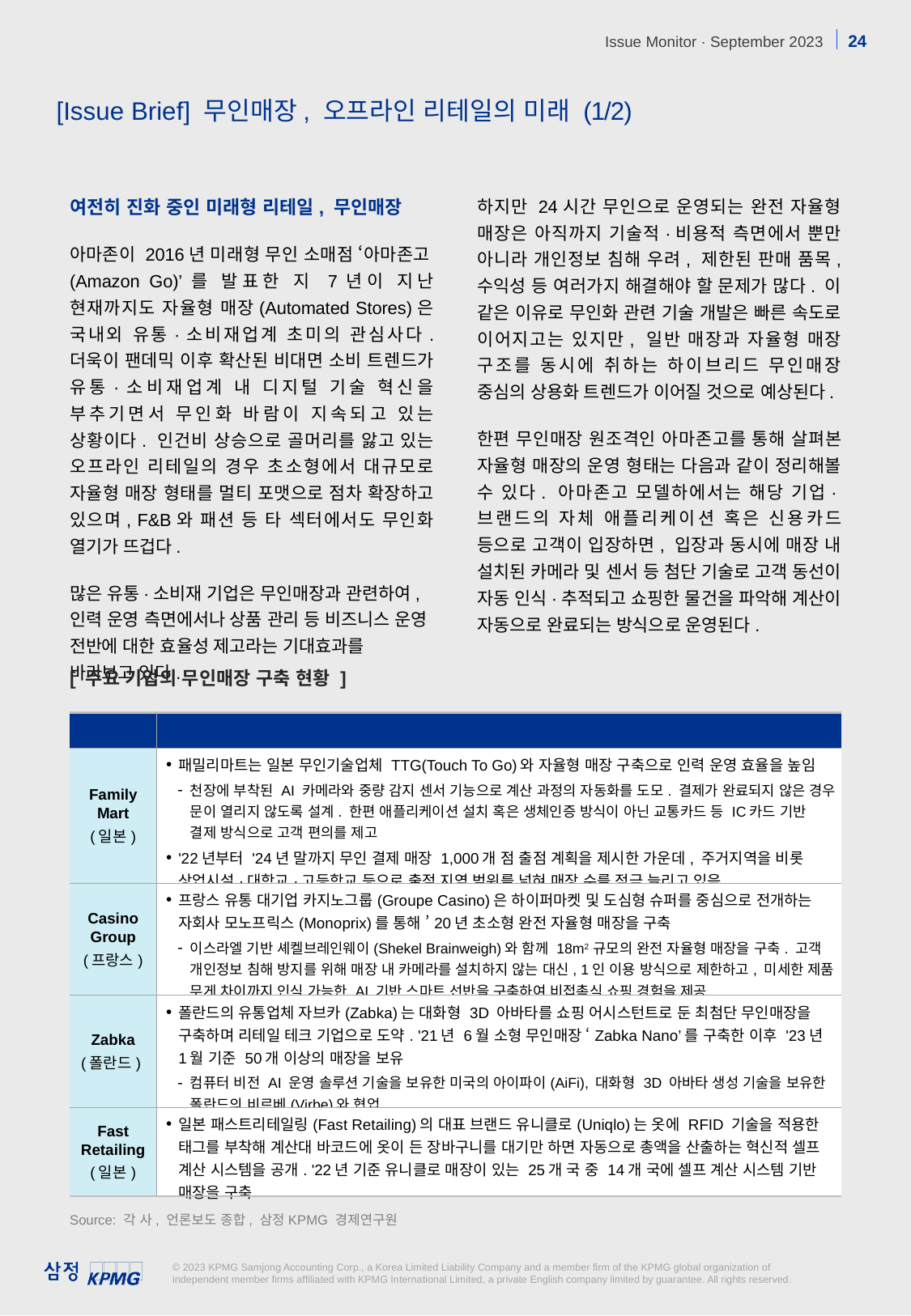

[Issue Brief] 무인매장, 오프라인 리테일의 미래 (1/2)
여전히 진화 중인 미래형 리테일, 무인매장
아마존이 2016년 미래형 무인 소매점 ‘아마존고(Amazon Go)’를 발표한 지 7년이 지난 현재까지도 자율형 매장(Automated Stores)은 국내외 유통·소비재업계 초미의 관심사다. 더욱이 팬데믹 이후 확산된 비대면 소비 트렌드가 유통·소비재업계 내 디지털 기술 혁신을 부추기면서 무인화 바람이 지속되고 있는 상황이다. 인건비 상승으로 골머리를 앓고 있는 오프라인 리테일의 경우 초소형에서 대규모로 자율형 매장 형태를 멀티 포맷으로 점차 확장하고 있으며, F&B와 패션 등 타 섹터에서도 무인화 열기가 뜨겁다.
많은 유통·소비재 기업은 무인매장과 관련하여, 인력 운영 측면에서나 상품 관리 등 비즈니스 운영 전반에 대한 효율성 제고라는 기대효과를 바라보고 있다.
하지만 24시간 무인으로 운영되는 완전 자율형 매장은 아직까지 기술적·비용적 측면에서 뿐만 아니라 개인정보 침해 우려, 제한된 판매 품목, 수익성 등 여러가지 해결해야 할 문제가 많다. 이 같은 이유로 무인화 관련 기술 개발은 빠른 속도로 이어지고는 있지만, 일반 매장과 자율형 매장 구조를 동시에 취하는 하이브리드 무인매장 중심의 상용화 트렌드가 이어질 것으로 예상된다.
한편 무인매장 원조격인 아마존고를 통해 살펴본 자율형 매장의 운영 형태는 다음과 같이 정리해볼 수 있다. 아마존고 모델하에서는 해당 기업·브랜드의 자체 애플리케이션 혹은 신용카드 등으로 고객이 입장하면, 입장과 동시에 매장 내 설치된 카메라 및 센서 등 첨단 기술로 고객 동선이 자동 인식·추적되고 쇼핑한 물건을 파악해 계산이 자동으로 완료되는 방식으로 운영된다.

[ 주요 기업의 무인매장 구축 현황 ]
| 기업명 | 주요 내용 |
| --- | --- |
| Family Mart (일본) | 패밀리마트는 일본 무인기술업체 TTG(Touch To Go)와 자율형 매장 구축으로 인력 운영 효율을 높임 천장에 부착된 AI 카메라와 중량 감지 센서 기능으로 계산 과정의 자동화를 도모. 결제가 완료되지 않은 경우 문이 열리지 않도록 설계. 한편 애플리케이션 설치 혹은 생체인증 방식이 아닌 교통카드 등 IC카드 기반 결제 방식으로 고객 편의를 제고 '22년부터 '24년 말까지 무인 결제 매장 1,000개 점 출점 계획을 제시한 가운데, 주거지역을 비롯 상업시설·대학교·고등학교 등으로 출점 지역 범위를 넓혀 매장 수를 적극 늘리고 있음 |
| Casino Group (프랑스) | 프랑스 유통 대기업 카지노그룹(Groupe Casino)은 하이퍼마켓 및 도심형 슈퍼를 중심으로 전개하는 자회사 모노프릭스(Monoprix)를 통해 ’20년 초소형 완전 자율형 매장을 구축 이스라엘 기반 셰켈브레인웨이(Shekel Brainweigh)와 함께 18m2 규모의 완전 자율형 매장을 구축. 고객 개인정보 침해 방지를 위해 매장 내 카메라를 설치하지 않는 대신, 1인 이용 방식으로 제한하고, 미세한 제품 무게 차이까지 인식 가능한 AI 기반 스마트 선반을 구축하여 비접촉식 쇼핑 경험을 제공 |
| Zabka (폴란드) | 폴란드의 유통업체 자브카(Zabka)는 대화형 3D 아바타를 쇼핑 어시스턴트로 둔 최첨단 무인매장을 구축하며 리테일 테크 기업으로 도약. '21년 6월 소형 무인매장 ‘Zabka Nano’를 구축한 이후 '23년 1월 기준 50개 이상의 매장을 보유 컴퓨터 비전 AI 운영 솔루션 기술을 보유한 미국의 아이파이(AiFi), 대화형 3D 아바타 생성 기술을 보유한 폴란드의 비르베(Virbe)와 협업 |
| Fast Retailing (일본) | 일본 패스트리테일링(Fast Retailing)의 대표 브랜드 유니클로(Uniqlo)는 옷에 RFID 기술을 적용한 태그를 부착해 계산대 바코드에 옷이 든 장바구니를 대기만 하면 자동으로 총액을 산출하는 혁신적 셀프 계산 시스템을 공개. '22년 기준 유니클로 매장이 있는 25개 국 중 14개 국에 셀프 계산 시스템 기반 매장을 구축 |
Source: 각 사, 언론보도 종합, 삼정KPMG 경제연구원